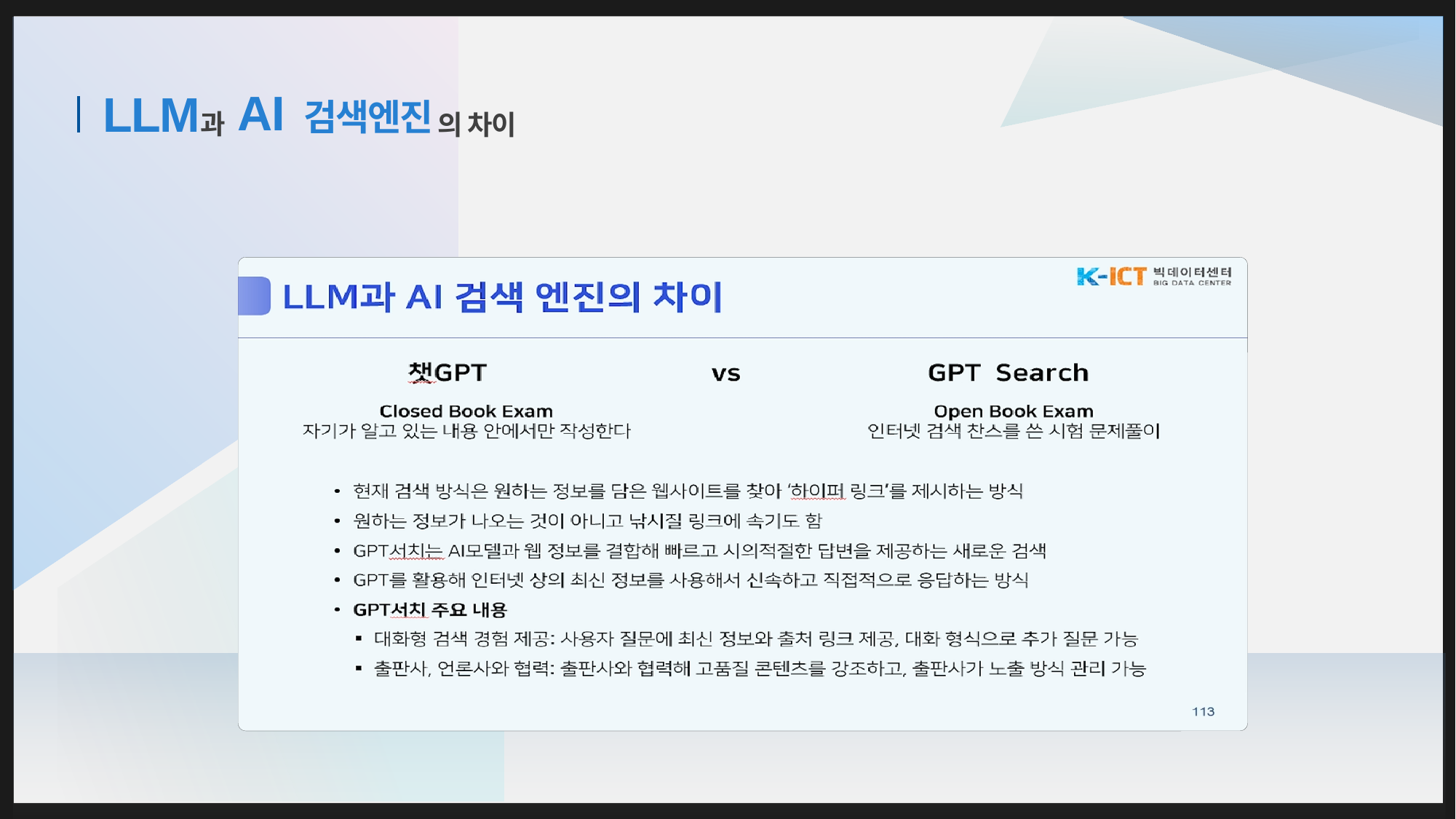

과
의 차이
AI 검색엔진
# LLM